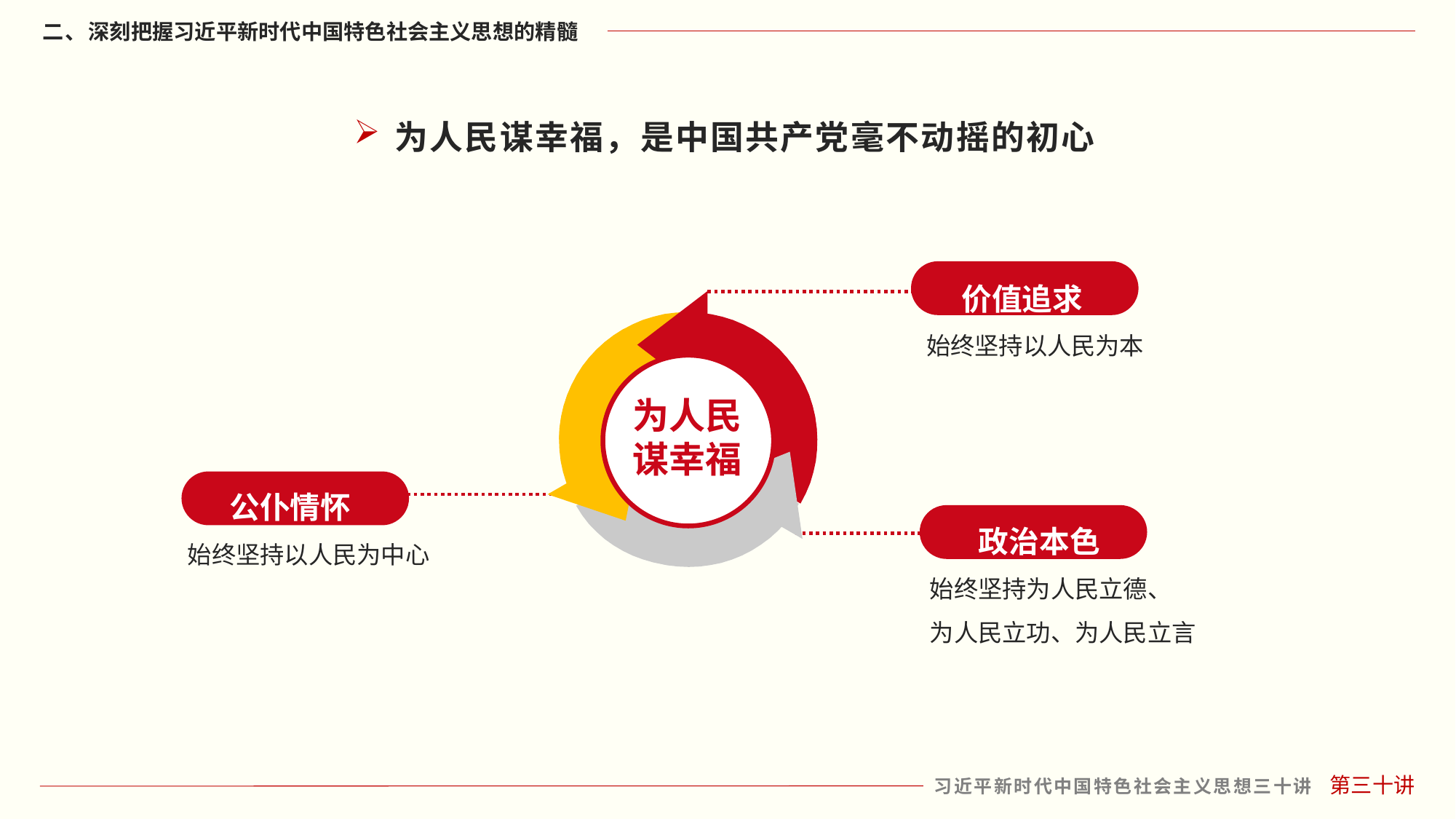

为人民谋幸福，是中国共产党毫不动摇的初心

    价值追求
始终坚持以人民为本

为人民
谋幸福

     公仆情怀
始终坚持以人民为中心

      政治本色
始终坚持为人民立德、
为人民立功、为人民立言